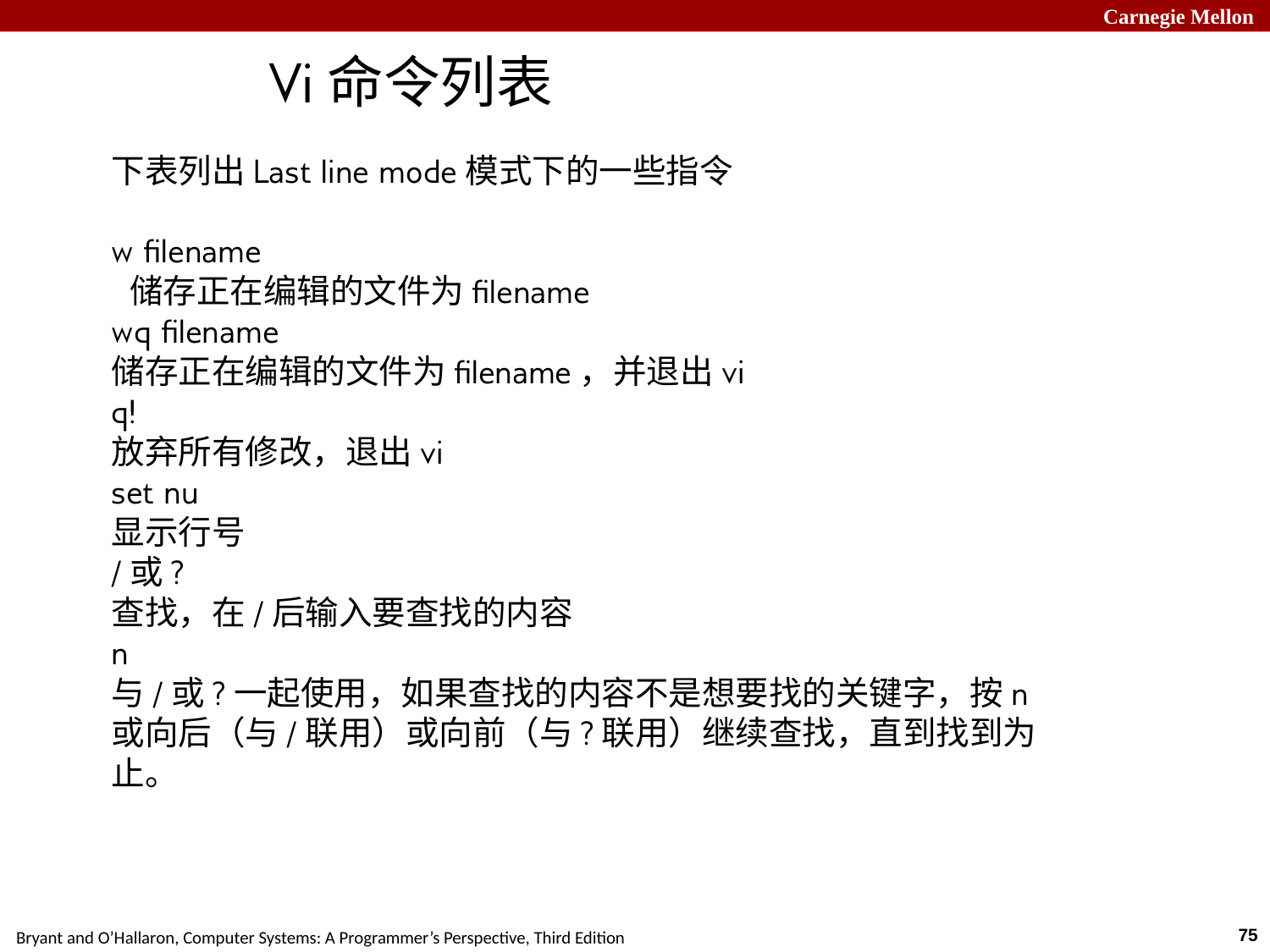

Vi命令列表
下表列出Last line mode模式下的一些指令
w filename
 储存正在编辑的文件为filename
wq filename
储存正在编辑的文件为filename，并退出vi
q!
放弃所有修改，退出vi
set nu
显示行号
/或?
查找，在/后输入要查找的内容
n
与/或?一起使用，如果查找的内容不是想要找的关键字，按n或向后（与/联用）或向前（与?联用）继续查找，直到找到为止。